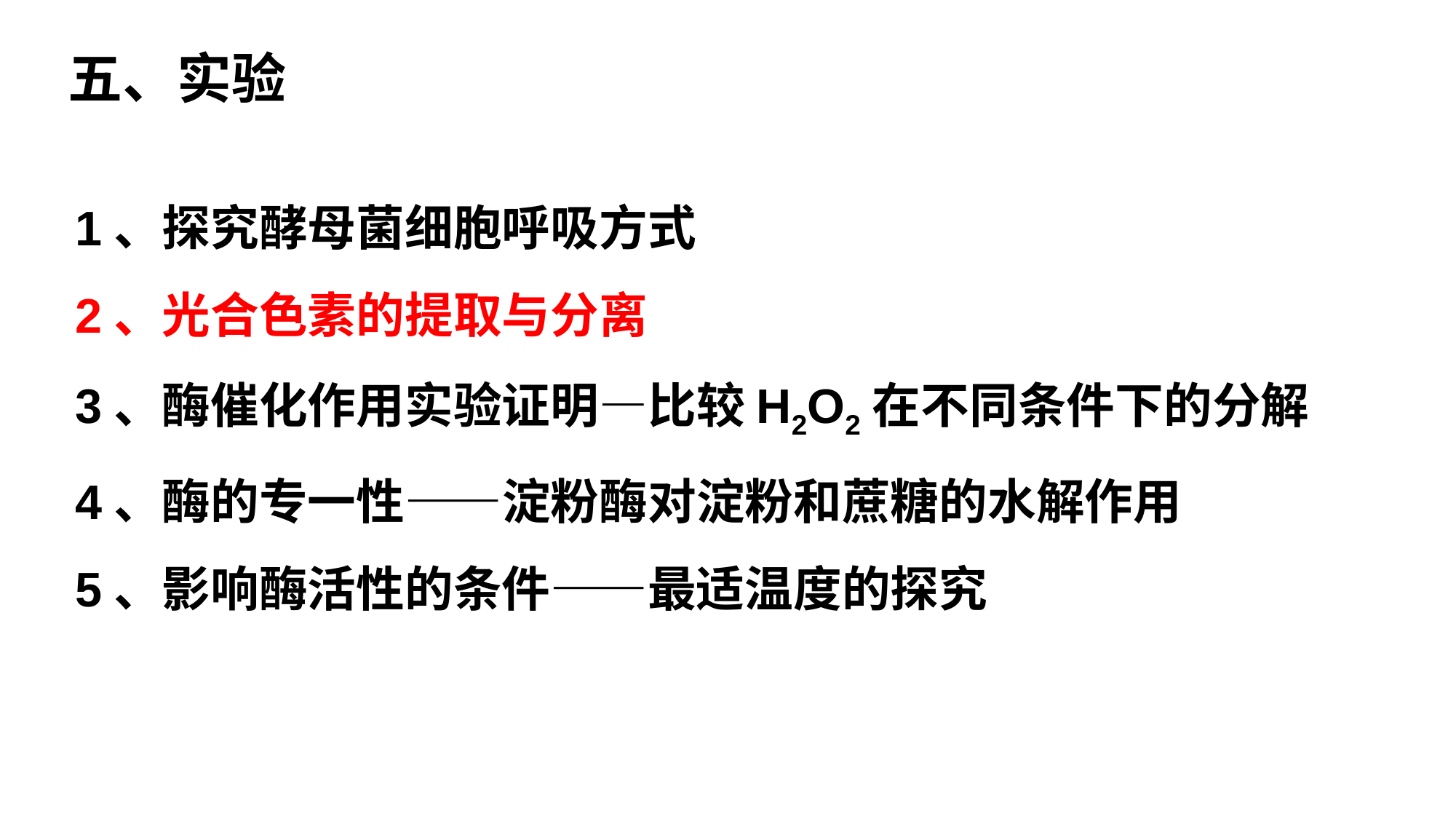

五、实验
1、探究酵母菌细胞呼吸方式
2、光合色素的提取与分离
3、酶催化作用实验证明—比较H2O2在不同条件下的分解
4、酶的专一性——淀粉酶对淀粉和蔗糖的水解作用
5、影响酶活性的条件——最适温度的探究